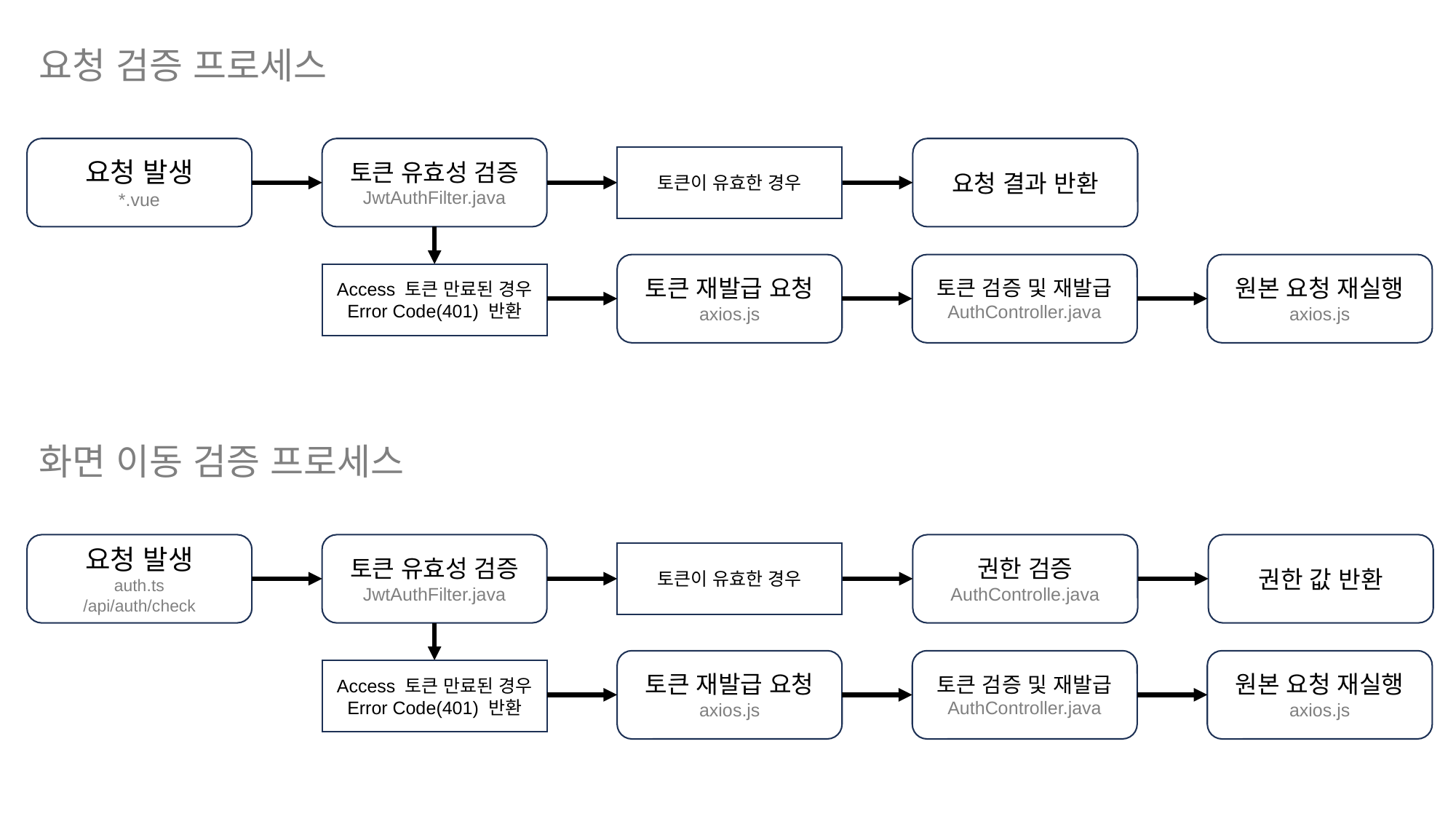

요청 검증 프로세스
요청 발생
*.vue
토큰 유효성 검증
JwtAuthFilter.java
요청 결과 반환
토큰이 유효한 경우
토큰 재발급 요청
axios.js
토큰 검증 및 재발급
AuthController.java
원본 요청 재실행
axios.js
Access 토큰 만료된 경우
Error Code(401) 반환
화면 이동 검증 프로세스
요청 발생
auth.ts
/api/auth/check
토큰 유효성 검증
JwtAuthFilter.java
권한 검증
AuthControlle.java
권한 값 반환
토큰이 유효한 경우
토큰 재발급 요청
axios.js
토큰 검증 및 재발급
AuthController.java
원본 요청 재실행
axios.js
Access 토큰 만료된 경우
Error Code(401) 반환
토큰 유효성 검증
JwtAuthFilter.java